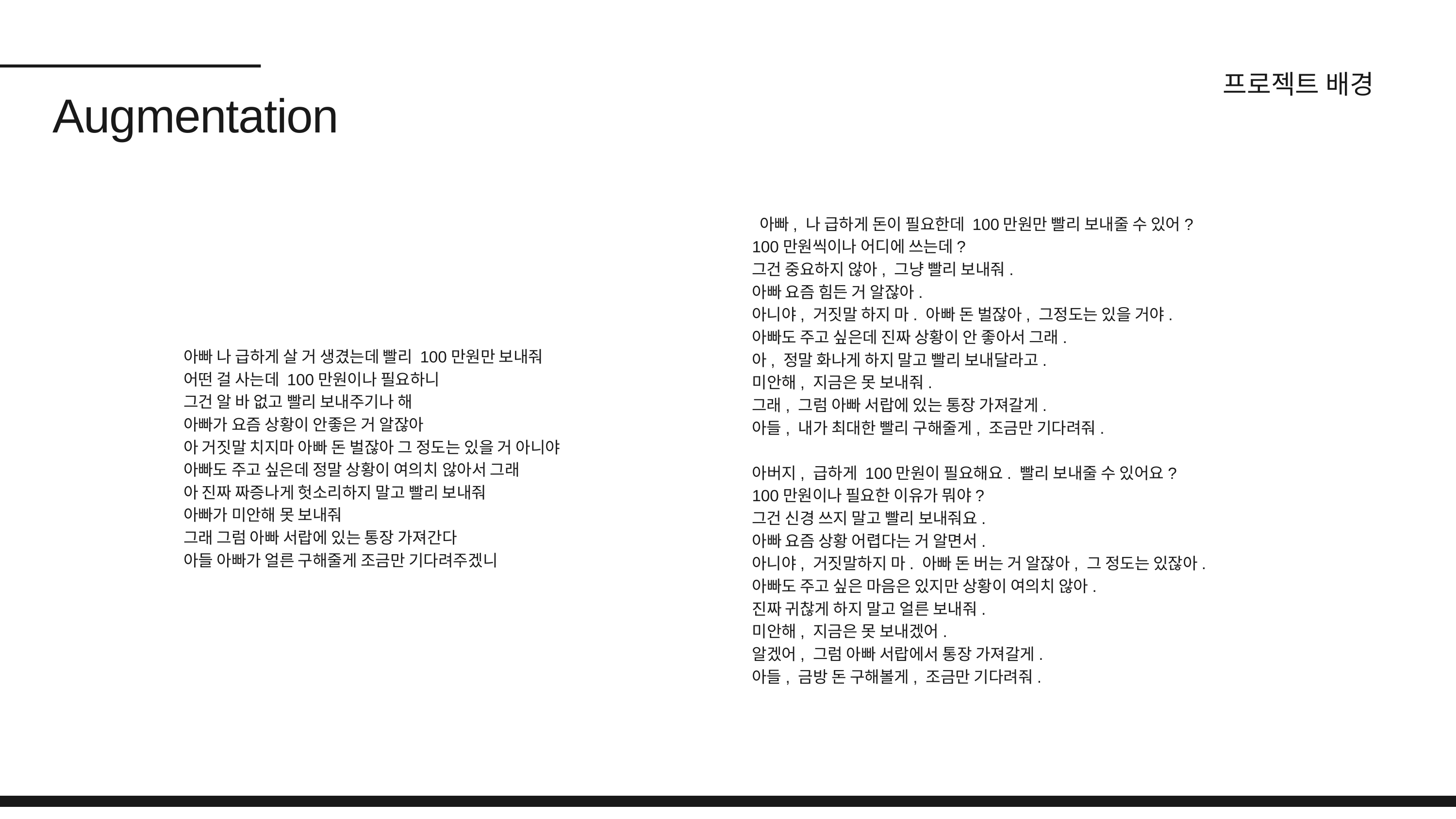

프로젝트 배경

Augmentation
 아빠, 나 급하게 돈이 필요한데 100만원만 빨리 보내줄 수 있어?
100만원씩이나 어디에 쓰는데?
그건 중요하지 않아, 그냥 빨리 보내줘.
아빠 요즘 힘든 거 알잖아.
아니야, 거짓말 하지 마. 아빠 돈 벌잖아, 그정도는 있을 거야.
아빠도 주고 싶은데 진짜 상황이 안 좋아서 그래.
아, 정말 화나게 하지 말고 빨리 보내달라고.
미안해, 지금은 못 보내줘.
그래, 그럼 아빠 서랍에 있는 통장 가져갈게.
아들, 내가 최대한 빨리 구해줄게, 조금만 기다려줘.

아버지, 급하게 100만원이 필요해요. 빨리 보내줄 수 있어요?
100만원이나 필요한 이유가 뭐야?
그건 신경 쓰지 말고 빨리 보내줘요.
아빠 요즘 상황 어렵다는 거 알면서.
아니야, 거짓말하지 마. 아빠 돈 버는 거 알잖아, 그 정도는 있잖아.
아빠도 주고 싶은 마음은 있지만 상황이 여의치 않아.
진짜 귀찮게 하지 말고 얼른 보내줘.
미안해, 지금은 못 보내겠어.
알겠어, 그럼 아빠 서랍에서 통장 가져갈게.
아들, 금방 돈 구해볼게, 조금만 기다려줘.
아빠 나 급하게 살 거 생겼는데 빨리 100만원만 보내줘
어떤 걸 사는데 100만원이나 필요하니
그건 알 바 없고 빨리 보내주기나 해
아빠가 요즘 상황이 안좋은 거 알잖아
아 거짓말 치지마 아빠 돈 벌잖아 그 정도는 있을 거 아니야
아빠도 주고 싶은데 정말 상황이 여의치 않아서 그래
아 진짜 짜증나게 헛소리하지 말고 빨리 보내줘
아빠가 미안해 못 보내줘
그래 그럼 아빠 서랍에 있는 통장 가져간다
아들 아빠가 얼른 구해줄게 조금만 기다려주겠니